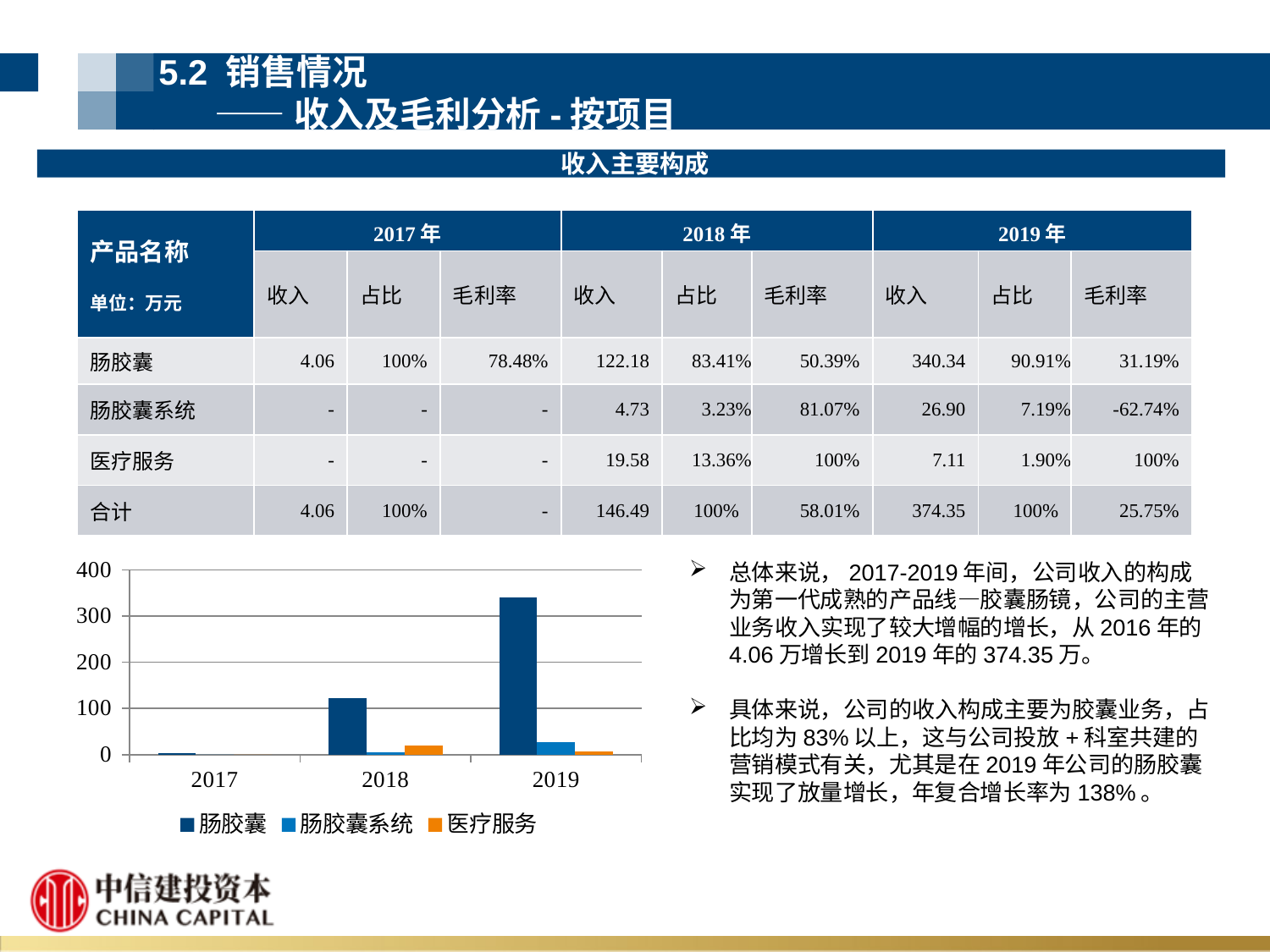

5.2 销售情况
       ——收入及毛利分析-按项目
收入主要构成
| 产品名称 单位：万元 | 2017年 |  |  | 2018年 |  |  | 2019年 |  |  |
| --- | --- | --- | --- | --- | --- | --- | --- | --- | --- |
|  | 收入 | 占比 | 毛利率 | 收入 | 占比 | 毛利率 | 收入 | 占比 | 毛利率 |
| 肠胶囊 | 4.06 | 100% | 78.48% | 122.18 | 83.41% | 50.39% | 340.34 | 90.91% | 31.19% |
| 肠胶囊系统 | - | - | - | 4.73 | 3.23% | 81.07% | 26.90 | 7.19% | -62.74% |
| 医疗服务 | - | - | - | 19.58 | 13.36% | 100% | 7.11 | 1.90% | 100% |
| 合计 | 4.06 | 100% | - | 146.49 | 100% | 58.01% | 374.35 | 100% | 25.75% |

### Chart

| Category | 肠胶囊 | 肠胶囊系统 | 医疗服务 |
|---|---|---|---|
| 2017 | 4.0 | 0.0 | 0.0 |
| 2018 | 122.0 | 4.73 | 19.58 |
| 2019 | 340.34 | 26.9 | 7.11 |
总体来说，2017-2019年间，公司收入的构成为第一代成熟的产品线—胶囊肠镜，公司的主营业务收入实现了较大增幅的增长，从2016年的4.06万增长到2019年的374.35万。

具体来说，公司的收入构成主要为胶囊业务，占比均为83%以上，这与公司投放+科室共建的营销模式有关，尤其是在2019年公司的肠胶囊实现了放量增长，年复合增长率为138%。